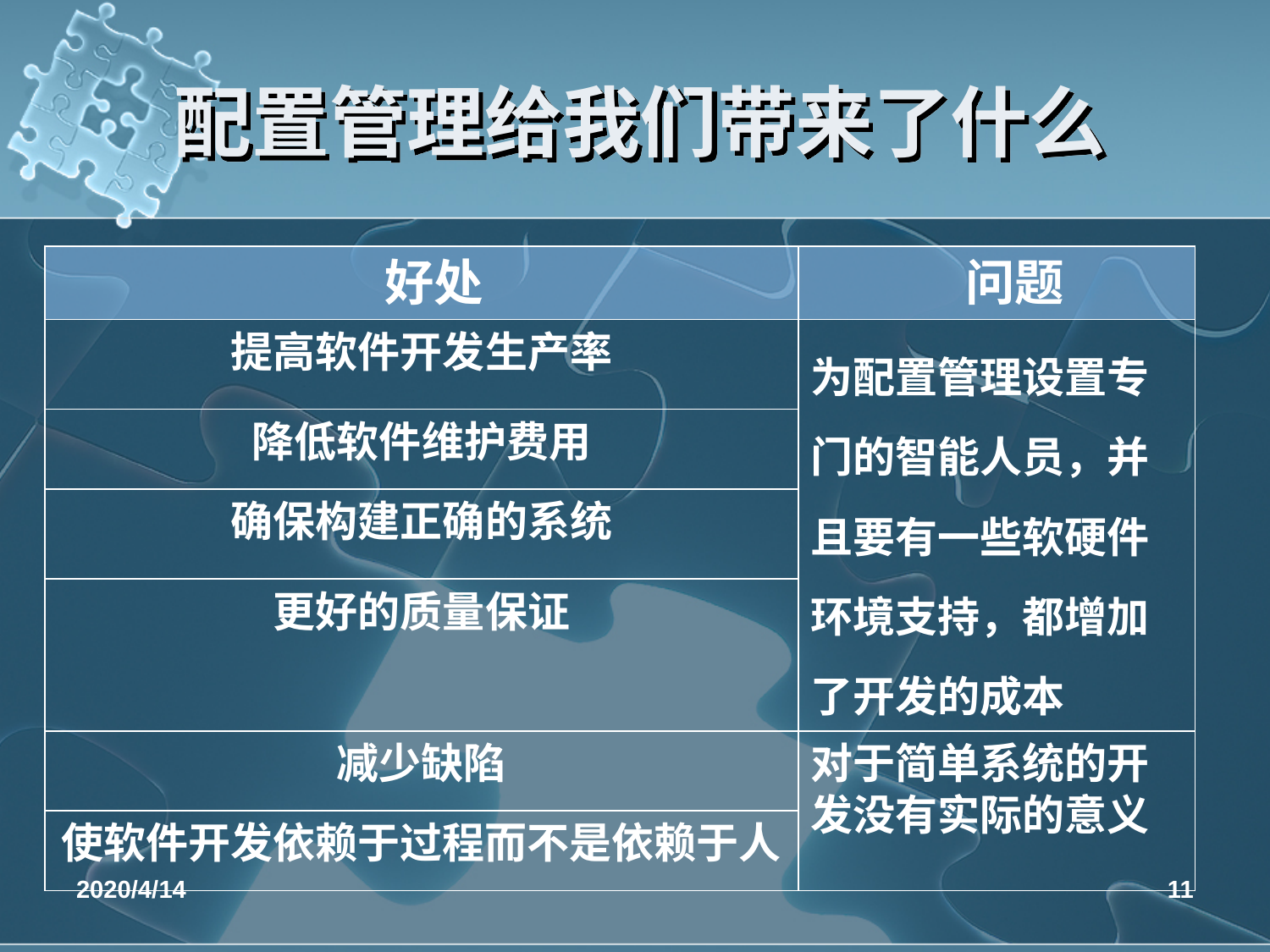

# 配置管理给我们带来了什么
| 好处 | 问题 |
| --- | --- |
| 提高软件开发生产率 | 为配置管理设置专门的智能人员，并且要有一些软硬件环境支持，都增加了开发的成本 |
| 降低软件维护费用 |  |
| 确保构建正确的系统 |  |
| 更好的质量保证 |  |
| 减少缺陷 | 对于简单系统的开发没有实际的意义 |
| 使软件开发依赖于过程而不是依赖于人 |  |
2020/4/14
11